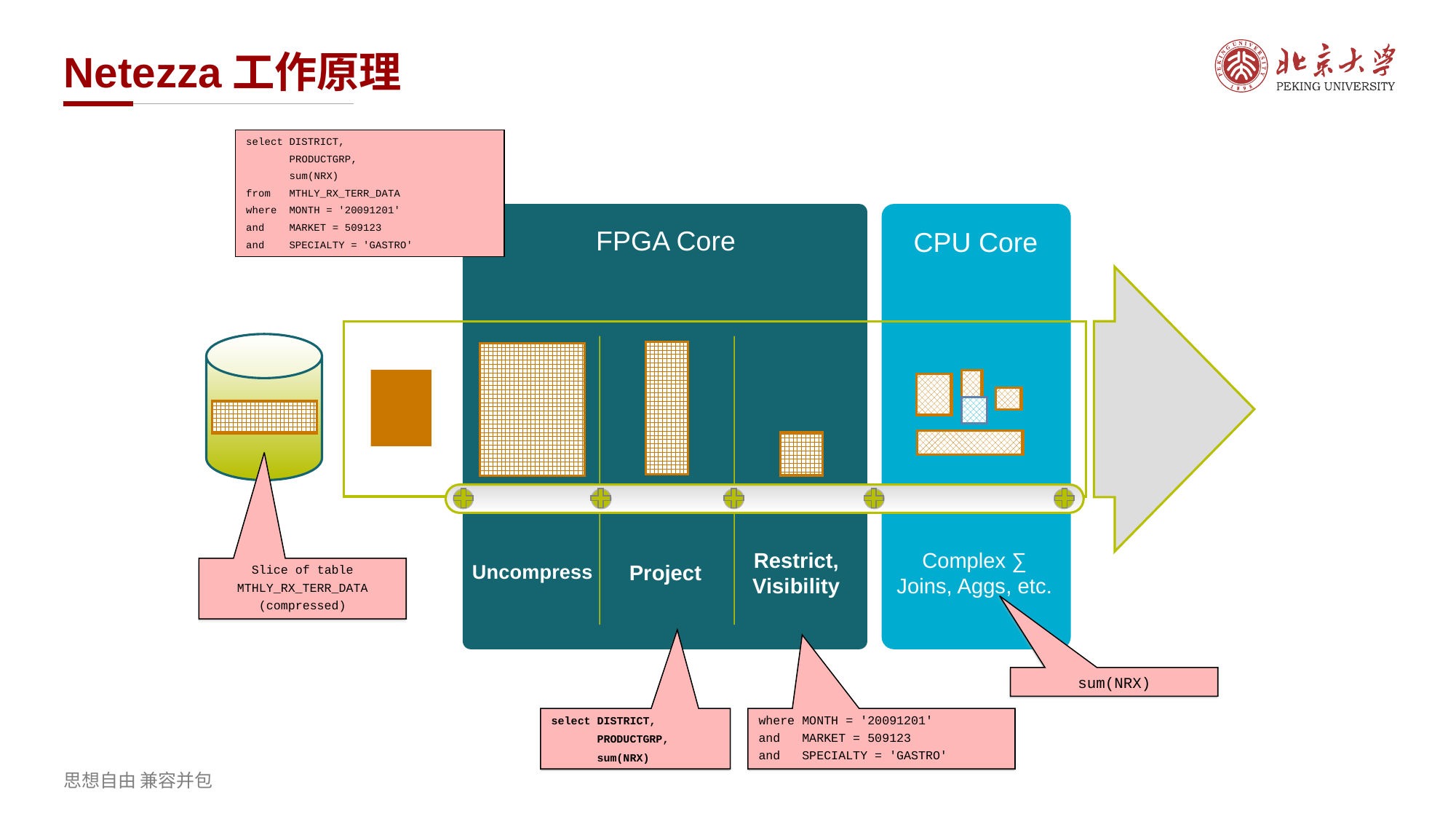

# Netezza工作原理
select DISTRICT,
       PRODUCTGRP,
       sum(NRX)
from   MTHLY_RX_TERR_DATA
where  MONTH = '20091201'
and    MARKET = 509123
and    SPECIALTY = 'GASTRO'

FPGA Core
CPU Core

Restrict,
Visibility
Complex ∑
Joins, Aggs, etc.
Uncompress
Project
Slice of table
MTHLY_RX_TERR_DATA
(compressed)
sum(NRX)
select DISTRICT,
       PRODUCTGRP,
       sum(NRX)
where MONTH = '20091201'
and   MARKET = 509123
and   SPECIALTY = 'GASTRO'